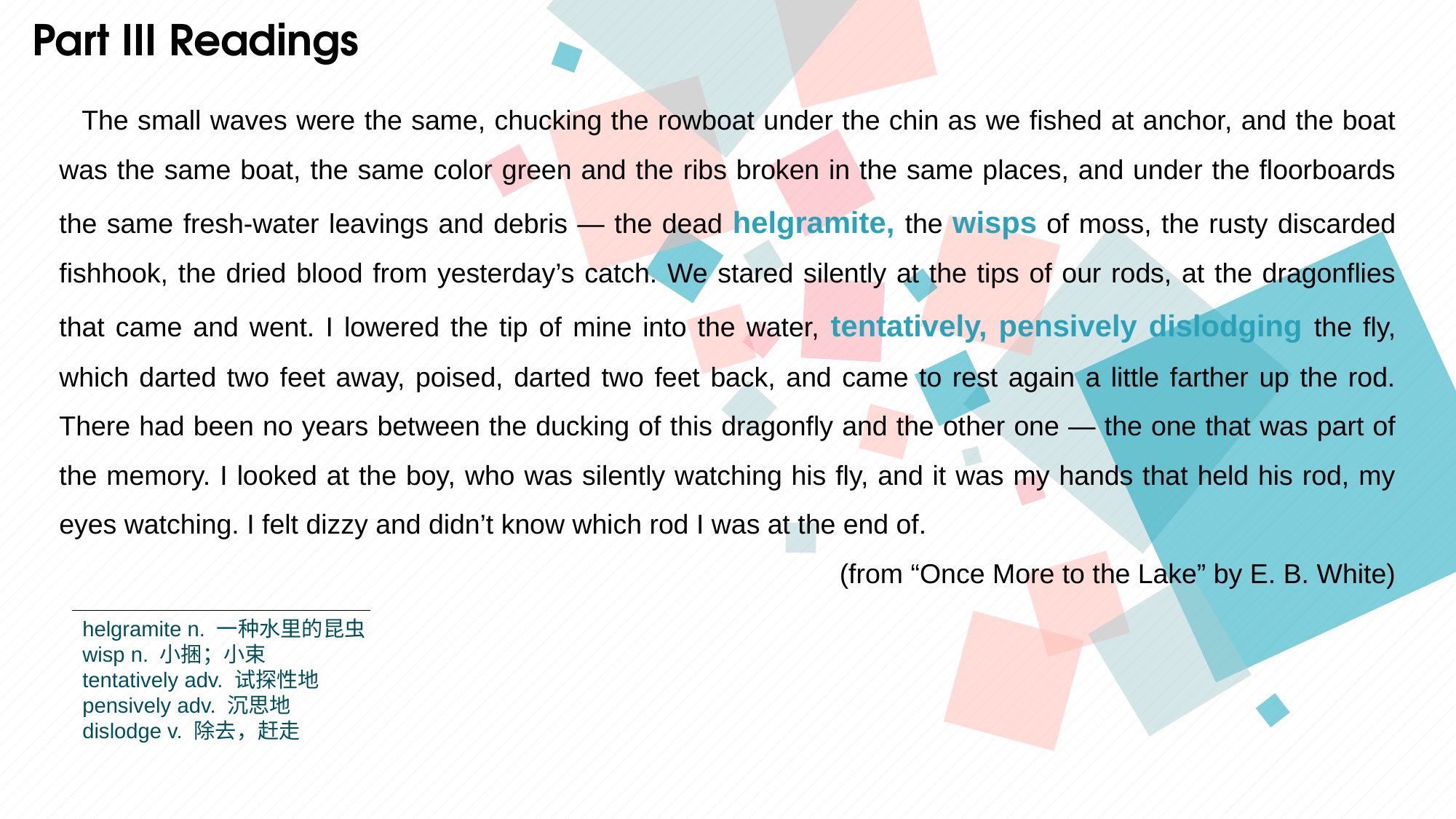

Part III Readings
   The small waves were the same, chucking the rowboat under the chin as we fished at anchor, and the boat was the same boat, the same color green and the ribs broken in the same places, and under the floorboards the same fresh-water leavings and debris — the dead helgramite, the wisps of moss, the rusty discarded fishhook, the dried blood from yesterday’s catch. We stared silently at the tips of our rods, at the dragonflies that came and went. I lowered the tip of mine into the water, tentatively, pensively dislodging the fly, which darted two feet away, poised, darted two feet back, and came to rest again a little farther up the rod. There had been no years between the ducking of this dragonfly and the other one — the one that was part of the memory. I looked at the boy, who was silently watching his fly, and it was my hands that held his rod, my eyes watching. I felt dizzy and didn’t know which rod I was at the end of.
(from “Once More to the Lake” by E. B. White)
helgramite n. 一种水里的昆虫
wisp n. 小捆；小束
tentatively adv. 试探性地
pensively adv. 沉思地
dislodge v. 除去，赶走